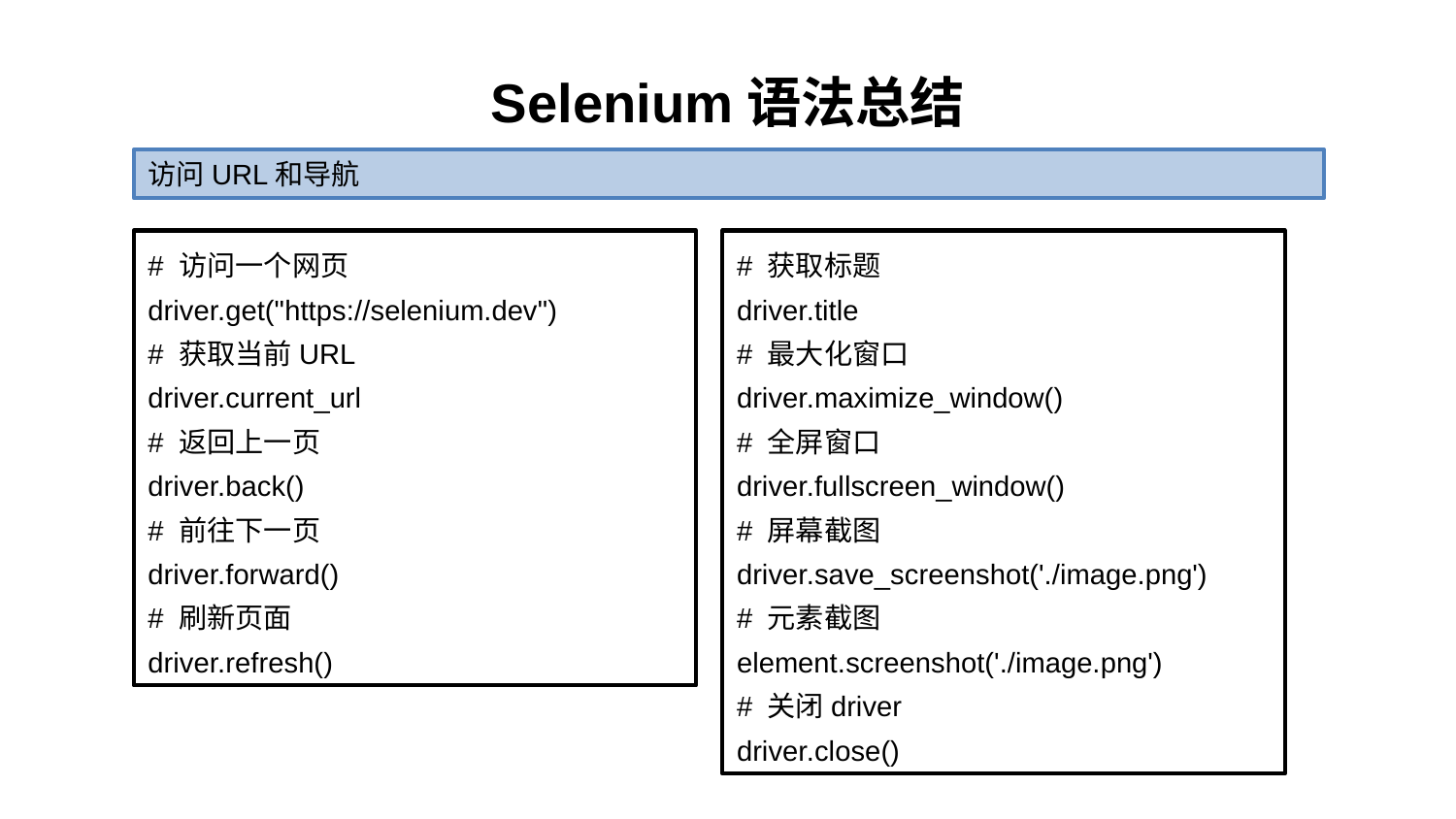

# Selenium语法总结
访问URL和导航
# 访问一个网页
driver.get("https://selenium.dev")
# 获取当前URL
driver.current_url
# 返回上一页
driver.back()
# 前往下一页
driver.forward()
# 刷新页面
driver.refresh()
# 获取标题
driver.title
# 最大化窗口
driver.maximize_window()
# 全屏窗口
driver.fullscreen_window()
# 屏幕截图
driver.save_screenshot('./image.png')
# 元素截图
element.screenshot('./image.png')
# 关闭driver
driver.close()